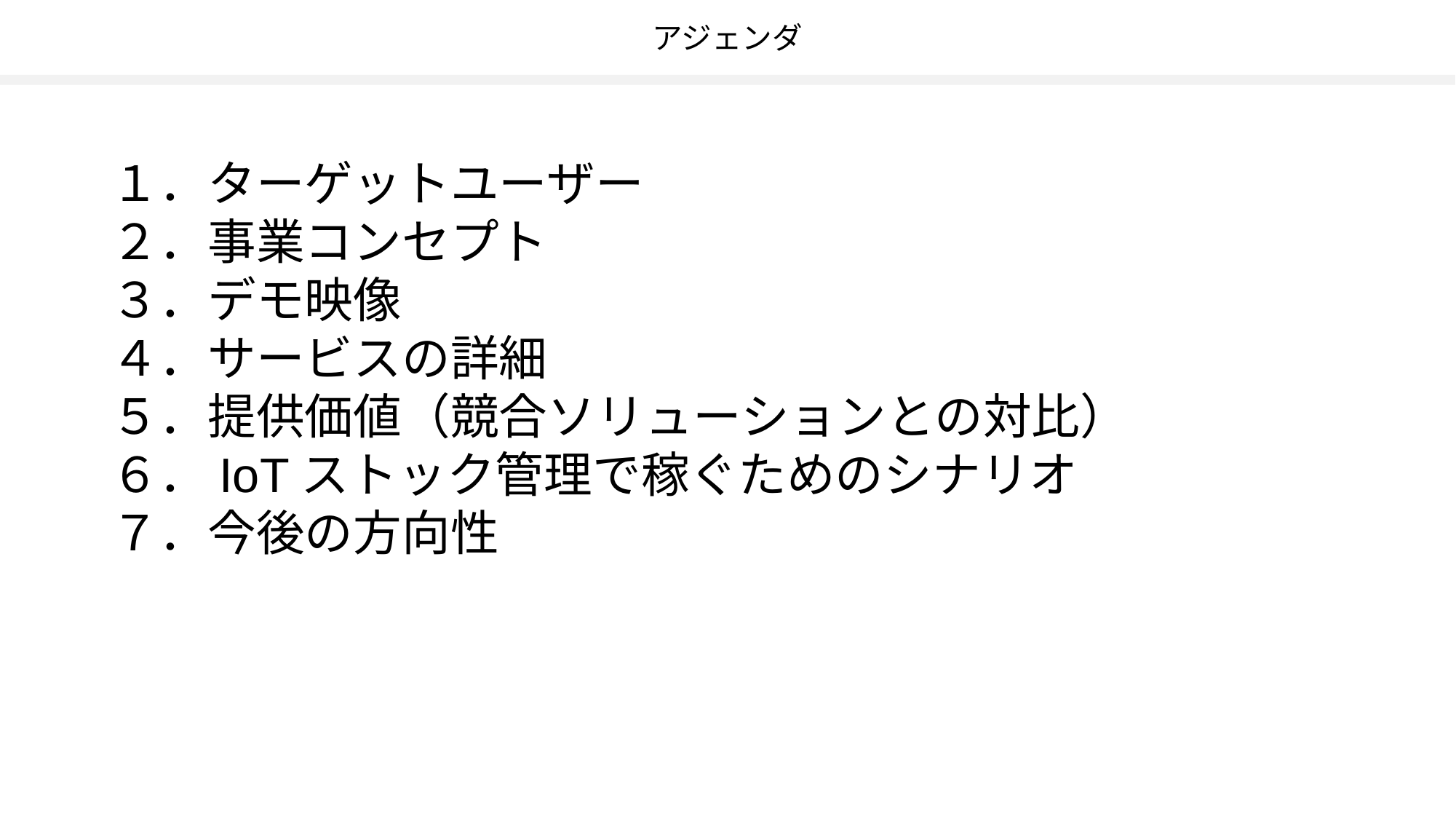

# アジェンダ
１．ターゲットユーザー
２．事業コンセプト
３．デモ映像
４．サービスの詳細
５．提供価値（競合ソリューションとの対比）
６．IoTストック管理で稼ぐためのシナリオ
７．今後の方向性